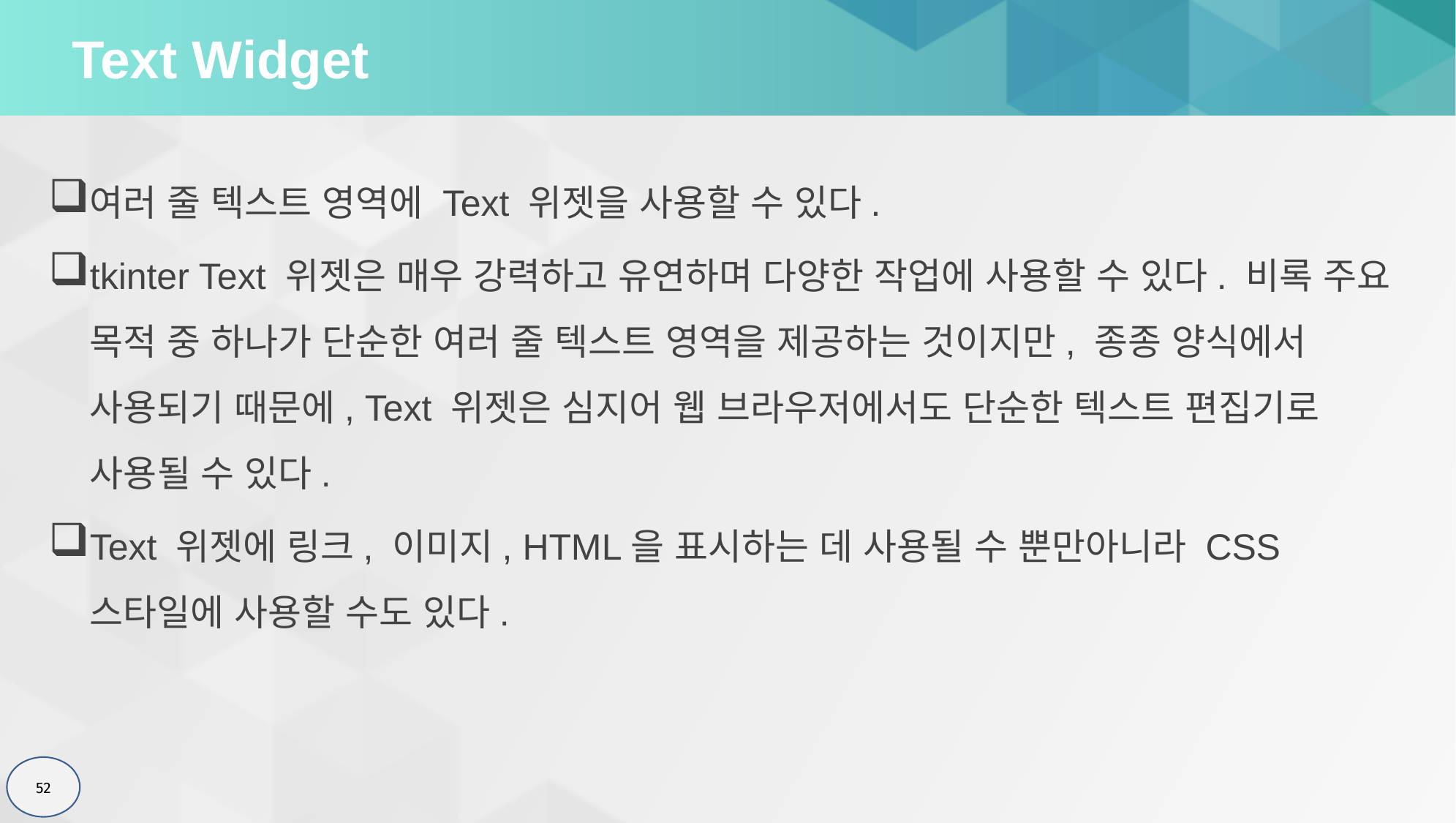

# Text Widget
여러 줄 텍스트 영역에 Text 위젯을 사용할 수 있다.
tkinter Text 위젯은 매우 강력하고 유연하며 다양한 작업에 사용할 수 있다. 비록 주요 목적 중 하나가 단순한 여러 줄 텍스트 영역을 제공하는 것이지만, 종종 양식에서 사용되기 때문에, Text 위젯은 심지어 웹 브라우저에서도 단순한 텍스트 편집기로 사용될 수 있다.
Text 위젯에 링크, 이미지, HTML을 표시하는 데 사용될 수 뿐만아니라 CSS 스타일에 사용할 수도 있다.